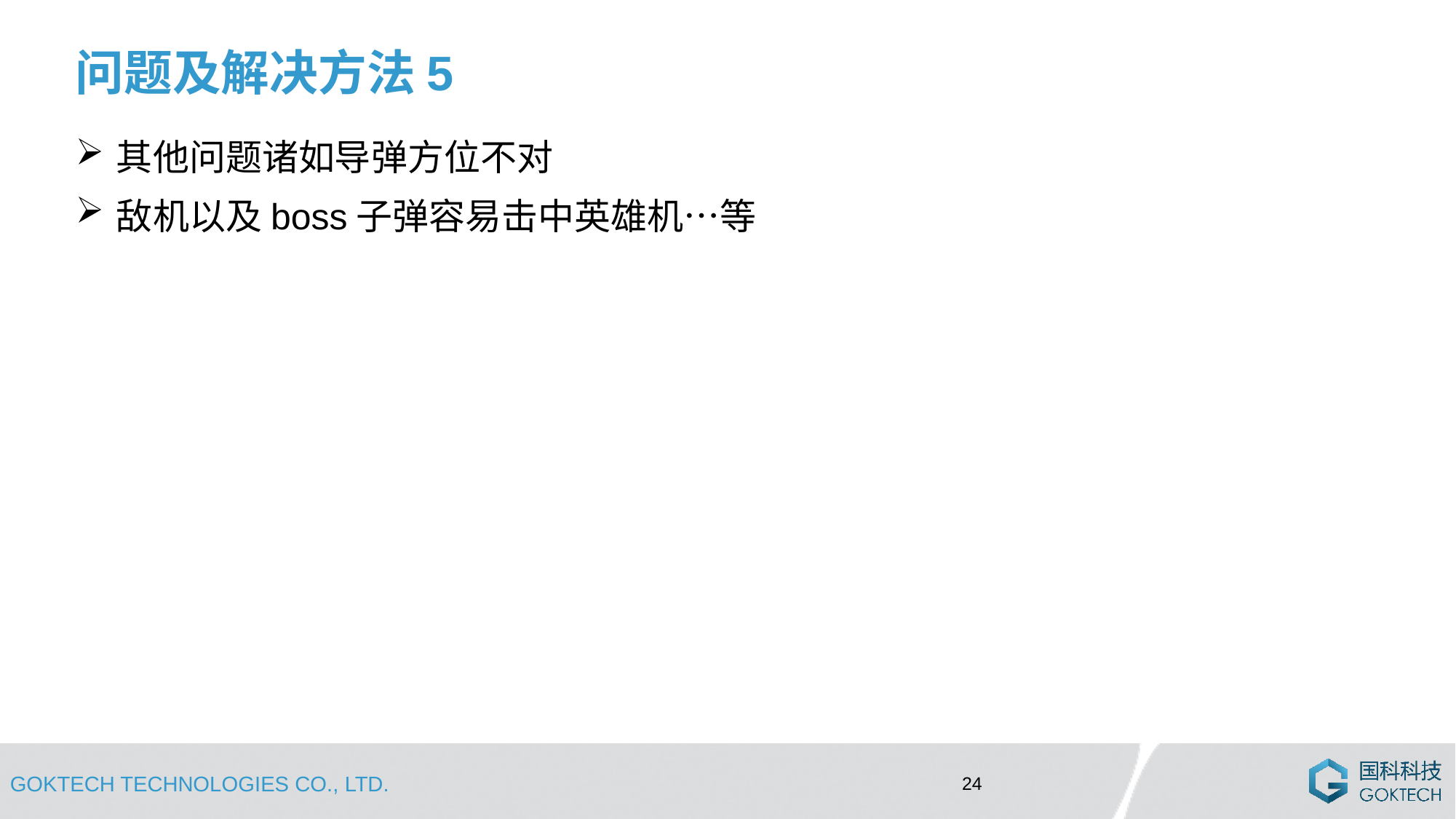

# 问题及解决方法5
其他问题诸如导弹方位不对
敌机以及boss子弹容易击中英雄机…等